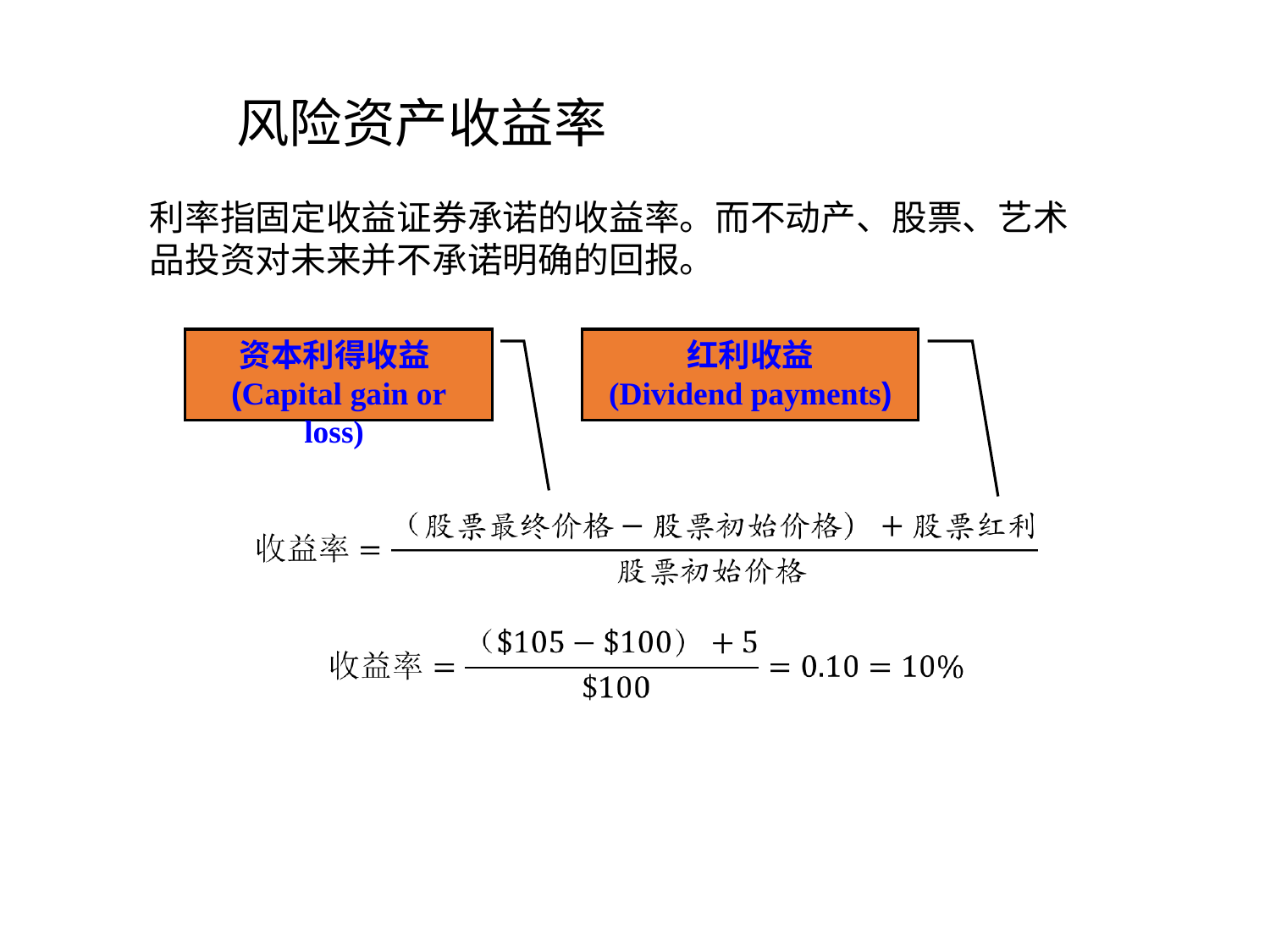

# 风险资产收益率
利率指固定收益证券承诺的收益率。而不动产、股票、艺术品投资对未来并不承诺明确的回报。
资本利得收益(Capital gain or loss)
红利收益
(Dividend payments)